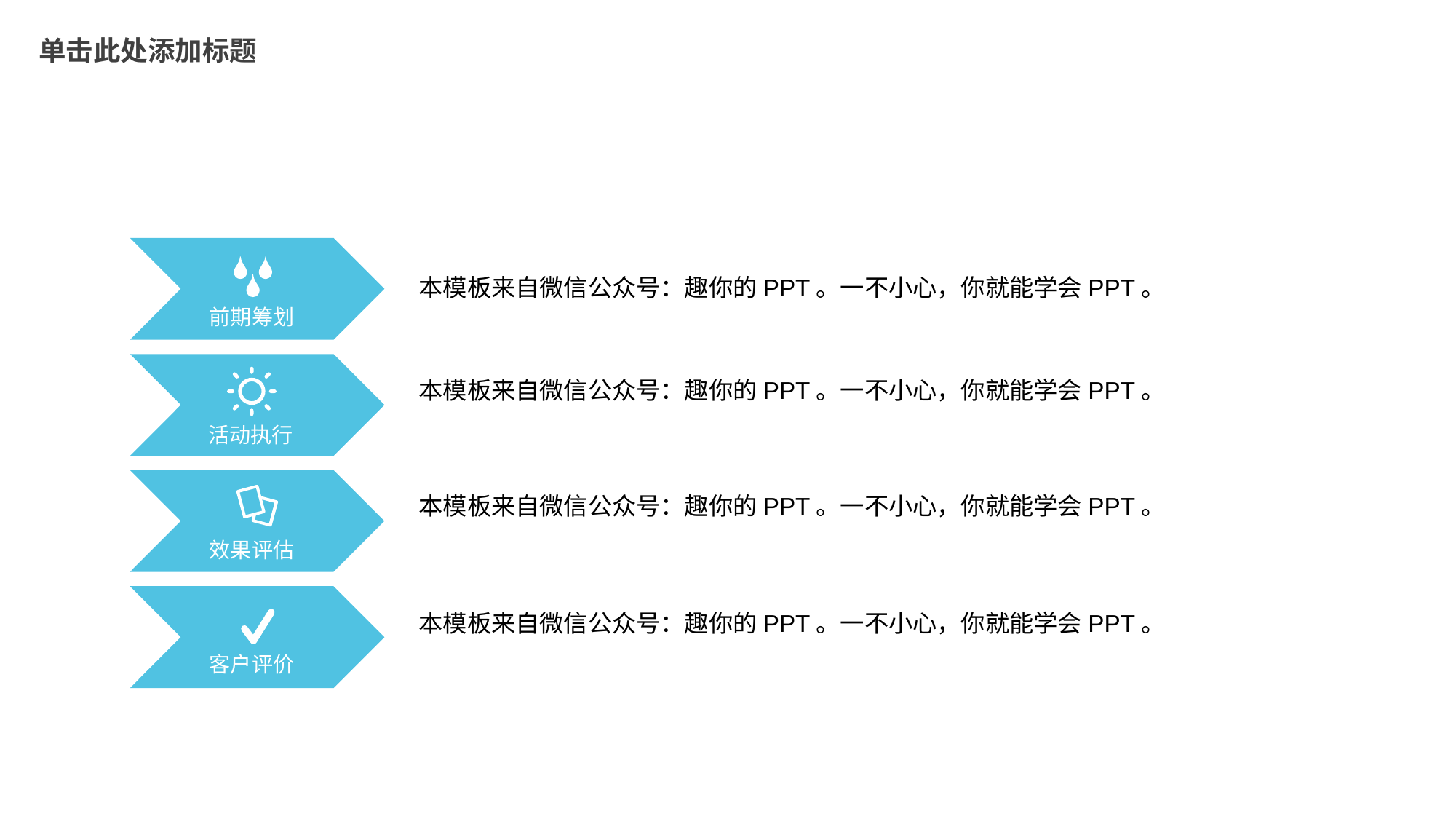

单击此处添加标题

前期筹划
本模板来自微信公众号：趣你的PPT。一不小心，你就能学会PPT。

活动执行
本模板来自微信公众号：趣你的PPT。一不小心，你就能学会PPT。

效果评估
本模板来自微信公众号：趣你的PPT。一不小心，你就能学会PPT。

客户评价
本模板来自微信公众号：趣你的PPT。一不小心，你就能学会PPT。